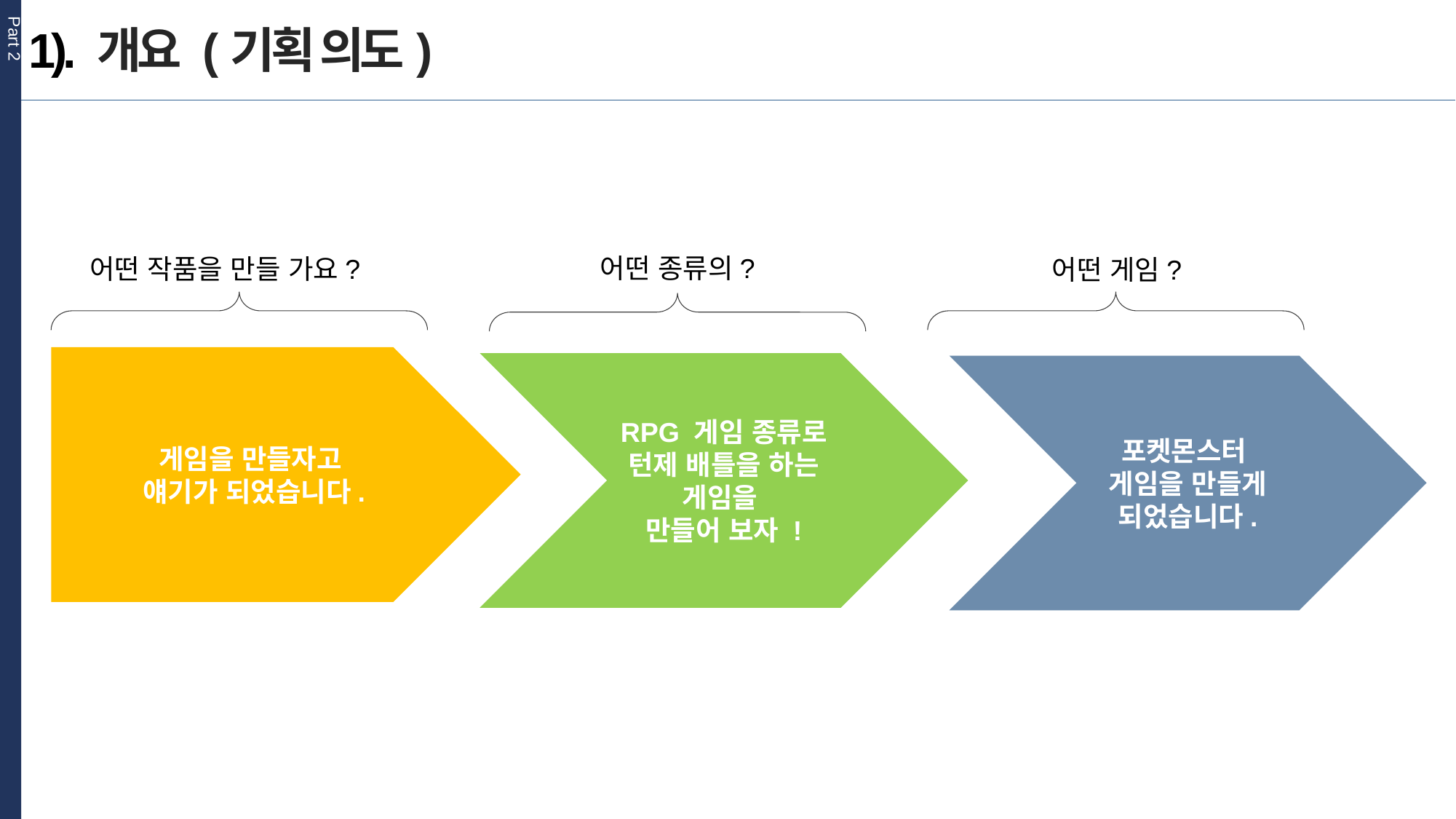

Part 2
1). 개요 (기획 의도)

어떤 종류의?
어떤 작품을 만들 가요?
어떤 게임?
게임을 만들자고
얘기가 되었습니다.
RPG 게임 종류로 턴제 배틀을 하는 게임을
만들어 보자 !
포켓몬스터
게임을 만들게 되었습니다.